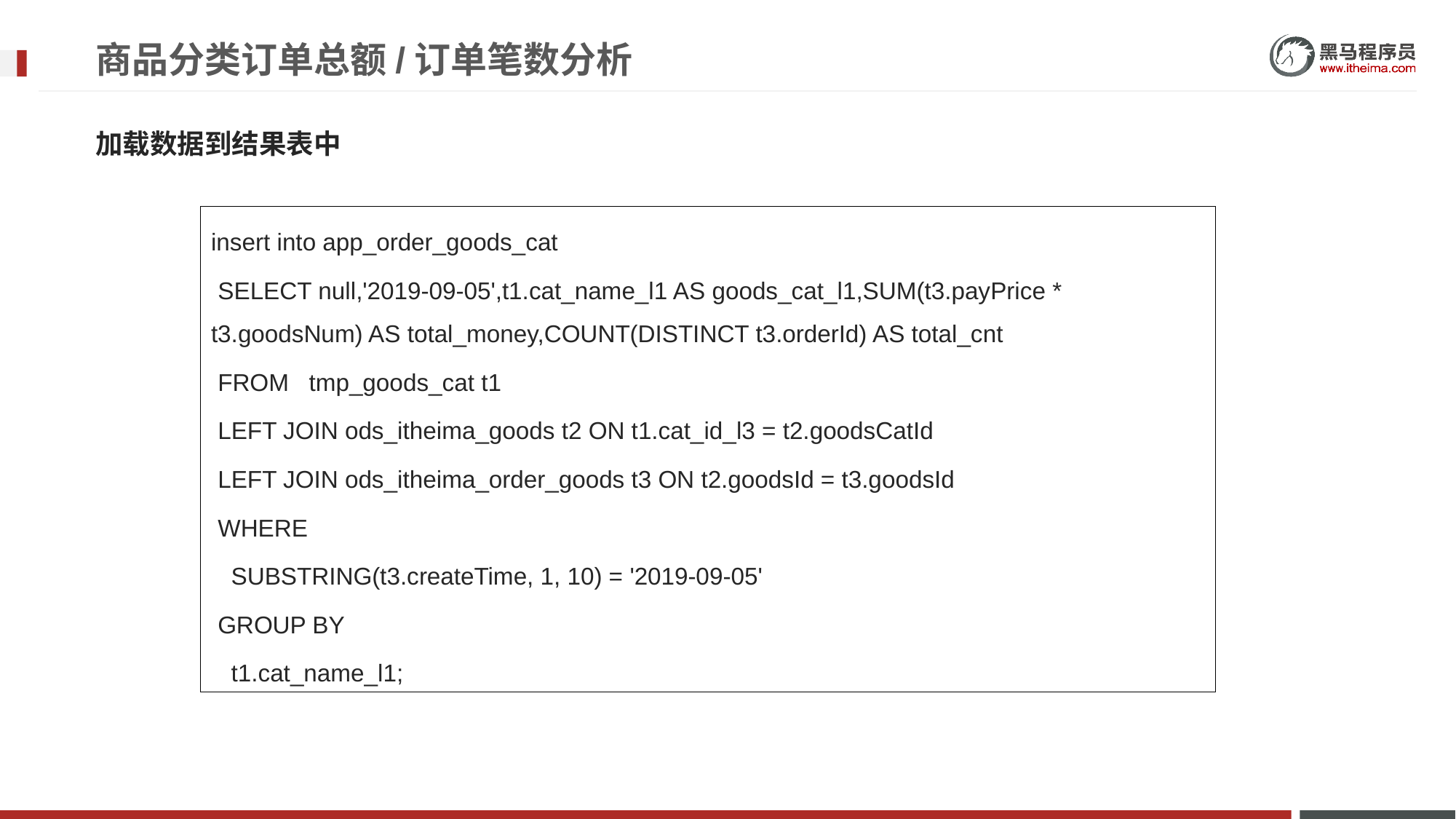

# 商品分类订单总额/订单笔数分析
加载数据到结果表中
insert into app_order_goods_cat
 SELECT null,'2019-09-05',t1.cat_name_l1 AS goods_cat_l1,SUM(t3.payPrice * t3.goodsNum) AS total_money,COUNT(DISTINCT t3.orderId) AS total_cnt
 FROM   tmp_goods_cat t1
 LEFT JOIN ods_itheima_goods t2 ON t1.cat_id_l3 = t2.goodsCatId
 LEFT JOIN ods_itheima_order_goods t3 ON t2.goodsId = t3.goodsId
 WHERE
   SUBSTRING(t3.createTime, 1, 10) = '2019-09-05'
 GROUP BY
   t1.cat_name_l1;